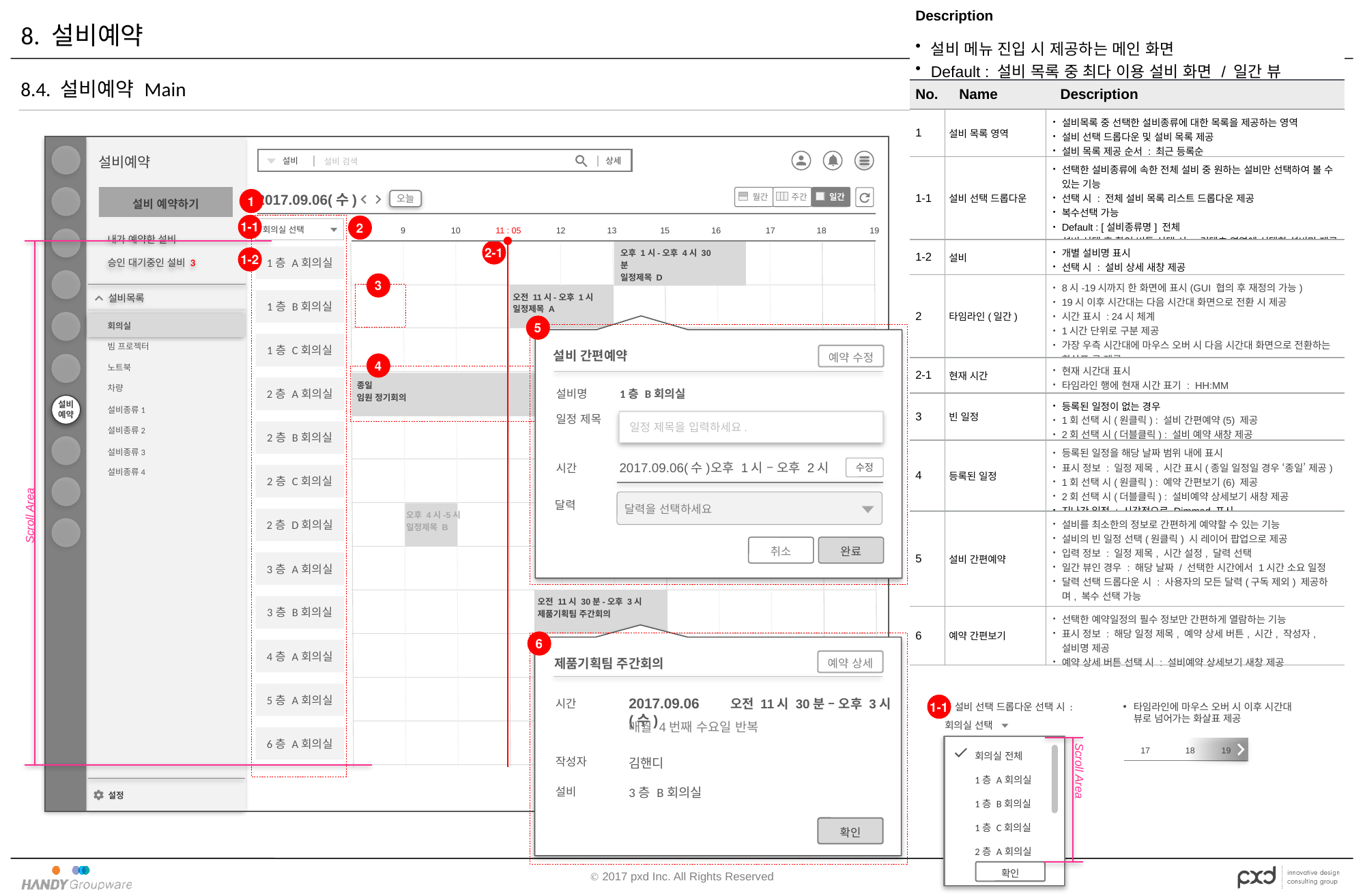

| Description |  |  |
| --- | --- | --- |
| 설비 메뉴 진입 시 제공하는 메인 화면 Default : 설비 목록 중 최다 이용 설비 화면 / 일간 뷰 |  |  |
| No. | Name | Description |
| 1 | 설비 목록 영역 | 설비목록 중 선택한 설비종류에 대한 목록을 제공하는 영역 설비 선택 드롭다운 및 설비 목록 제공 설비 목록 제공 순서 : 최근 등록순 |
| 1-1 | 설비 선택 드롭다운 | 선택한 설비종류에 속한 전체 설비 중 원하는 설비만 선택하여 볼 수 있는 기능 선택 시 : 전체 설비 목록 리스트 드롭다운 제공 복수선택 가능 Default : [설비종류명] 전체 설비 선택 후 확인 버튼 선택 시 : 컨텐츠 영역에 선택한 설비만 제공 |
| 1-2 | 설비 | 개별 설비명 표시 선택 시 : 설비 상세 새창 제공 |
| 2 | 타임라인(일간) | 8시-19시까지 한 화면에 표시(GUI 협의 후 재정의 가능) 19시 이후 시간대는 다음 시간대 화면으로 전환 시 제공 시간 표시 : 24시 체계 1시간 단위로 구분 제공 가장 우측 시간대에 마우스 오버 시 다음 시간대 화면으로 전환하는 화살표 큐 제공 |
| 2-1 | 현재 시간 | 현재 시간대 표시 타임라인 행에 현재 시간 표기 : HH:MM |
| 3 | 빈 일정 | 등록된 일정이 없는 경우 1회 선택 시(원클릭) : 설비 간편예약(5) 제공 2회 선택 시(더블클릭) : 설비 예약 새창 제공 |
| 4 | 등록된 일정 | 등록된 일정을 해당 날짜 범위 내에 표시 표시 정보 : 일정 제목, 시간 표시(종일 일정일 경우 ‘종일’ 제공) 1회 선택 시(원클릭) : 예약 간편보기(6) 제공 2회 선택 시(더블클릭) : 설비예약 상세보기 새창 제공 지나간 일정 : 시각적으로 Dimmed 표시 |
| 5 | 설비 간편예약 | 설비를 최소한의 정보로 간편하게 예약할 수 있는 기능 설비의 빈 일정 선택(원클릭) 시 레이어 팝업으로 제공 입력 정보 : 일정 제목, 시간 설정, 달력 선택 일간 뷰인 경우 : 해당 날짜 / 선택한 시간에서 1시간 소요 일정 달력 선택 드롭다운 시 : 사용자의 모든 달력(구독 제외) 제공하며, 복수 선택 가능 예약 수정 버튼 선택 시 : 설비예약 새창 제공(입력 정보 유지) |
| 6 | 예약 간편보기 | 선택한 예약일정의 필수 정보만 간편하게 열람하는 기능 표시 정보 : 해당 일정 제목, 예약 상세 버튼, 시간, 작성자, 설비명 제공 예약 상세 버튼 선택 시 : 설비예약 상세보기 새창 제공 |
# 8. 설비예약
8.4. 설비예약 Main

설비
예약

설비
상세
설비 검색

설비예약

1

월간

주간

일간

설비 예약하기
오늘

2017.09.06(수)
1-1

2

회의실 선택

8
9
10
11 : 05
12
13
15
16
17
18
19
내가 예약한 설비
2-1

Scroll Area

1-2

오후 1시-오후 4시 30분
일정제목 D
1층 A회의실
승인 대기중인 설비 3
3

오전 11시-오후 1시
일정제목 A
1층 B회의실
설비목록

5

회의실

예약 수정
설비 간편예약
설비명
1층 B회의실
일정 제목
일정 제목을 입력하세요.
수정
2017.09.06(수)
오후 1시 – 오후 2시
시간

달력
달력을 선택하세요

취소
완료
1층 C회의실
빔 프로젝터
4

노트북

2층 A회의실
종일
임원 정기회의
차량
설비종류1
2층 B회의실
설비종류2
설비종류3

2층 C회의실
설비종류4

오후 4시-5시
일정제목 B
2층 D회의실
3층 A회의실

오전 11시 30분-오후 3시
제품기획팀 주간회의
3층 B회의실
6

예약 상세
제품기획팀 주간회의
2017.09.06(수)
오전 11시 30분 – 오후 3시
시간
매월 4번째 수요일 반복
작성자
김핸디
설비
3층 B회의실
확인
4층 A회의실
5층 A회의실
1-1

타임라인에 마우스 오버 시 이후 시간대 뷰로 넘어가는 화살표 제공
설비 선택 드롭다운 선택 시 :
회의실 선택

6층 A회의실

Scroll Area
회의실 전체
1층 A회의실
1층 B회의실
1층 C회의실
2층 A회의실

17
18
19

설정

확인